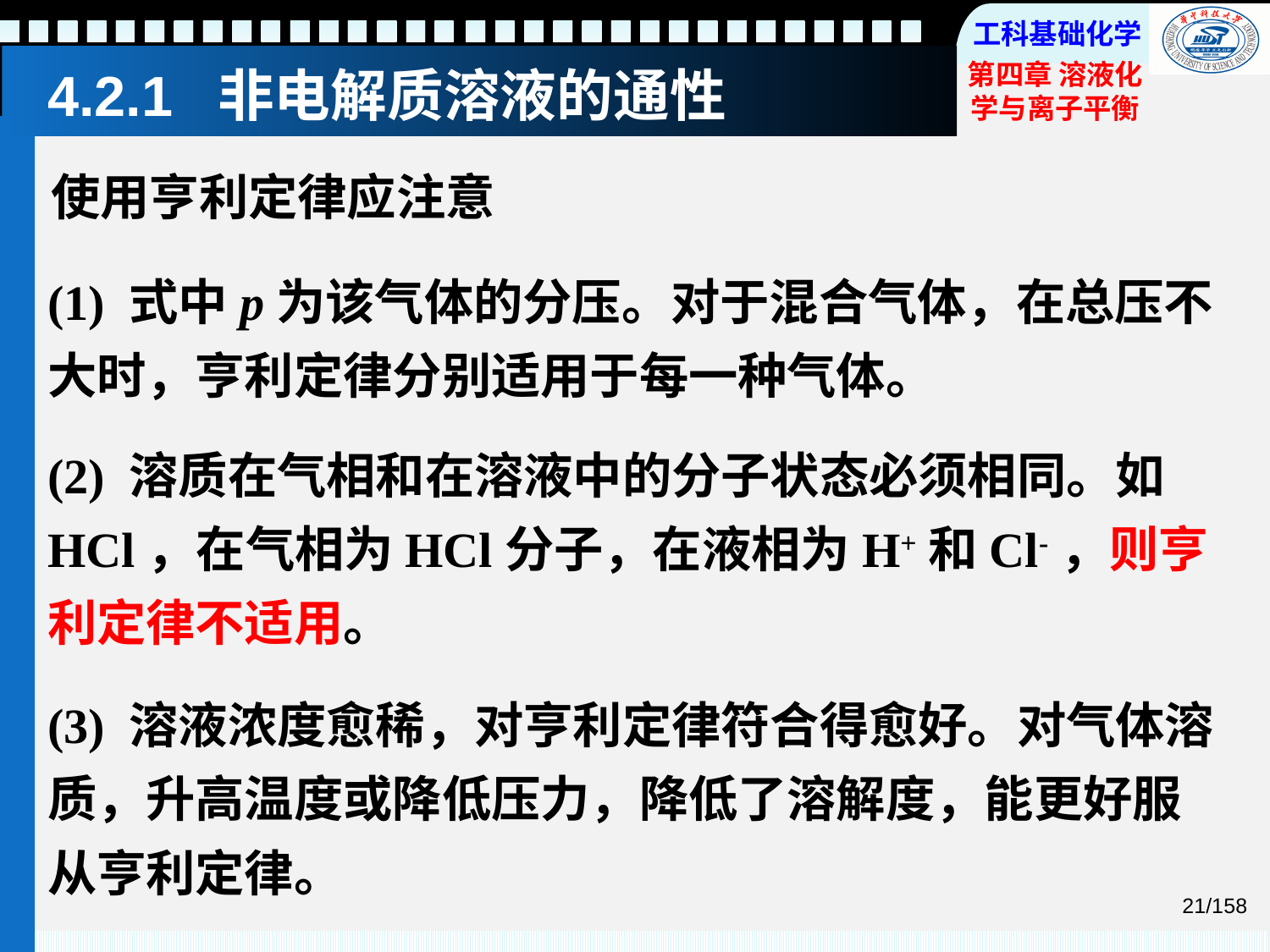

# 4.2.1  非电解质溶液的通性
使用亨利定律应注意
(1) 式中p为该气体的分压。对于混合气体，在总压不大时，亨利定律分别适用于每一种气体。
(2) 溶质在气相和在溶液中的分子状态必须相同。如HCl，在气相为HCl分子，在液相为H+和Cl-，则亨利定律不适用。
(3) 溶液浓度愈稀，对亨利定律符合得愈好。对气体溶质，升高温度或降低压力，降低了溶解度，能更好服从亨利定律。